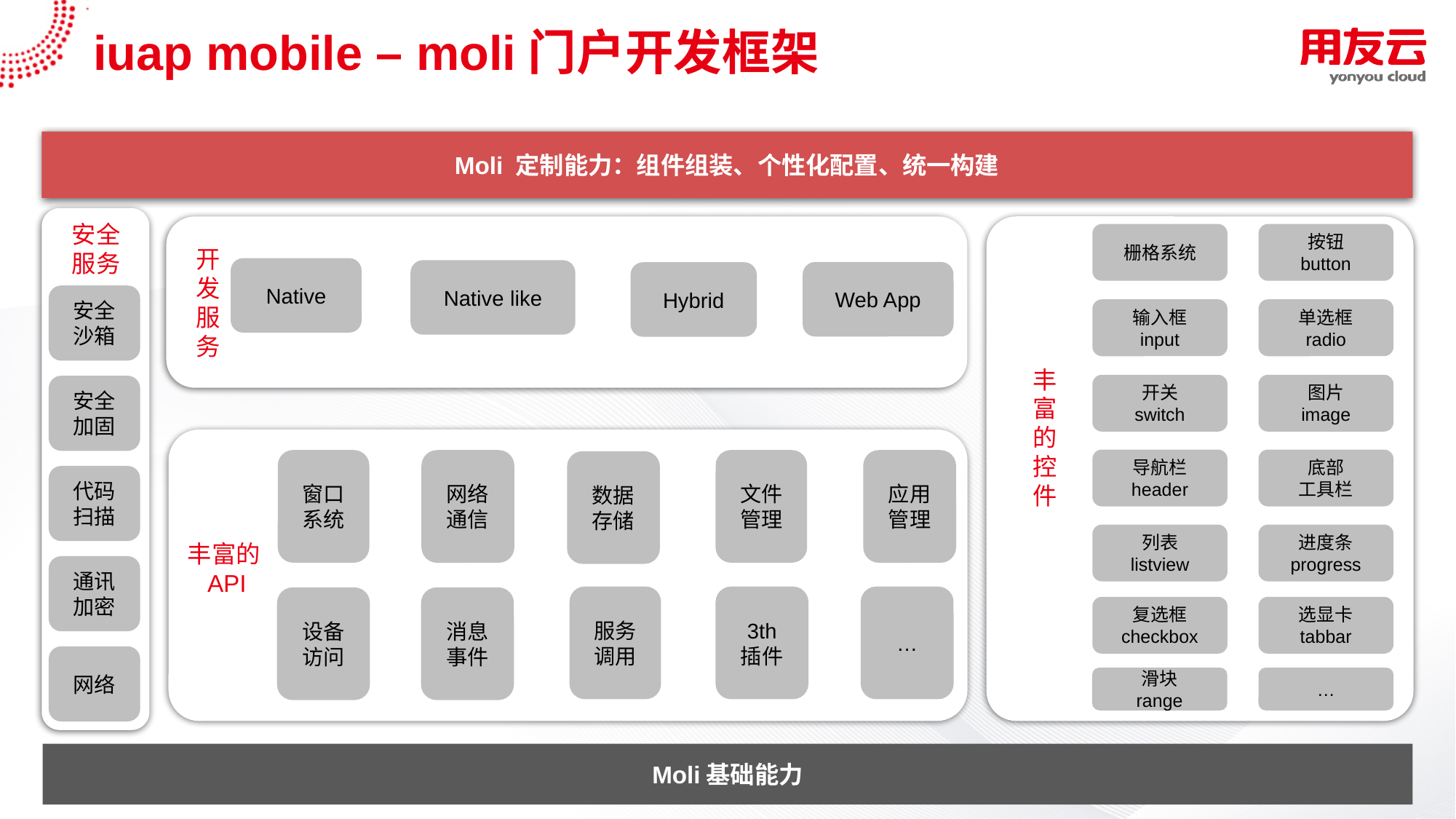

# iuap mobile – moli门户开发框架
Moli 定制能力：组件组装、个性化配置、统一构建

栅格系统
按钮
button
安全
服务
Native
Native like
Web App
Hybrid
开发
服务
安全沙箱
输入框
input
单选框
radio
丰富的控件
开关
switch
图片
image
安全加固

导航栏
header
底部
工具栏
网络通信
应用管理
窗口系统
文件管理
数据存储
丰富的API
代码扫描
列表
listview
进度条
progress
通讯
加密
3th
插件
…
服务调用
设备访问
消息事件
复选框
checkbox
选显卡
tabbar
网络
滑块
range
…
Moli基础能力